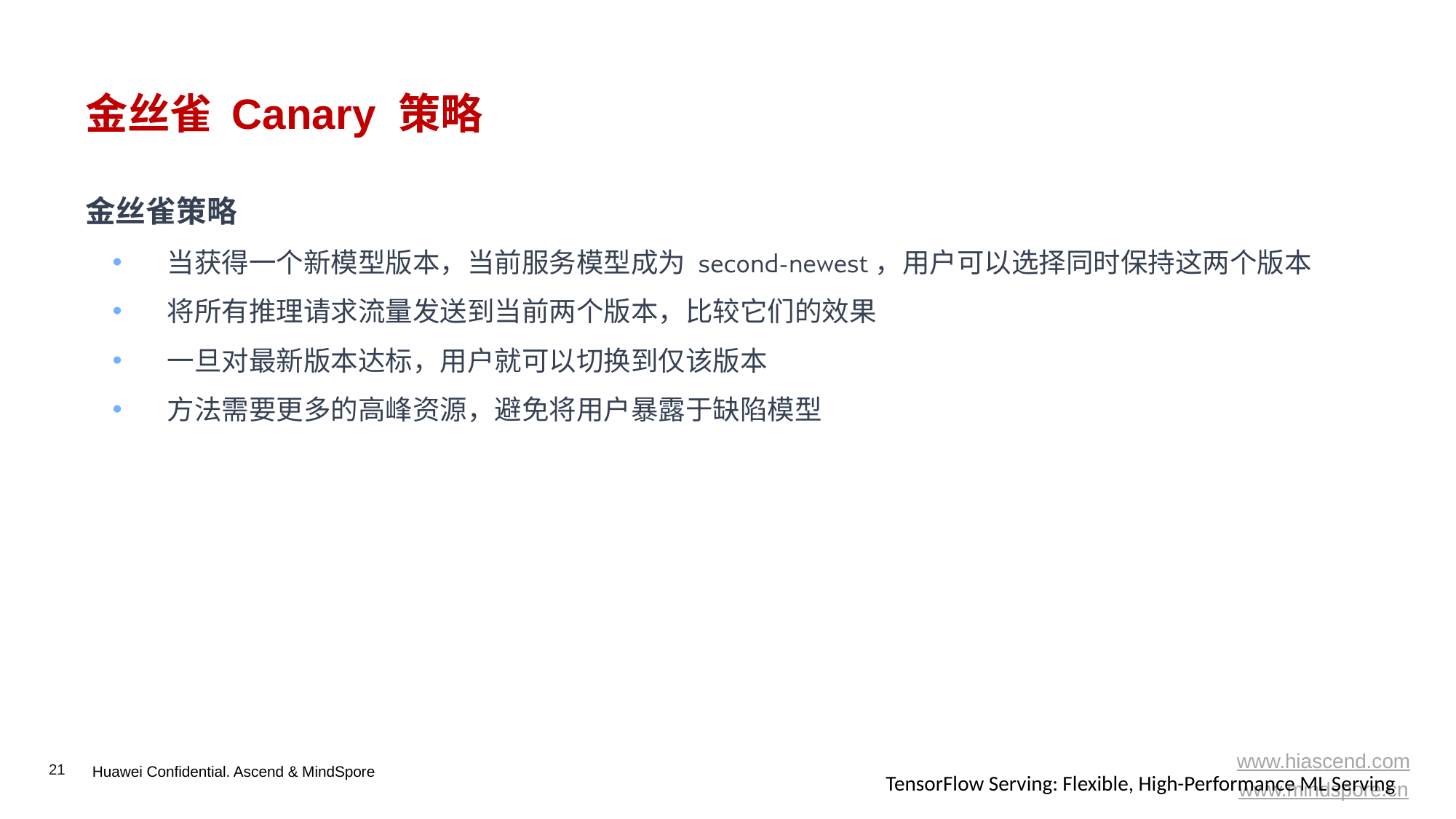

# 金丝雀 Canary 策略
金丝雀策略
当获得一个新模型版本，当前服务模型成为 second-newest，用户可以选择同时保持这两个版本
将所有推理请求流量发送到当前两个版本，比较它们的效果
一旦对最新版本达标，用户就可以切换到仅该版本
方法需要更多的高峰资源，避免将用户暴露于缺陷模型
TensorFlow Serving: Flexible, High-Performance ML Serving